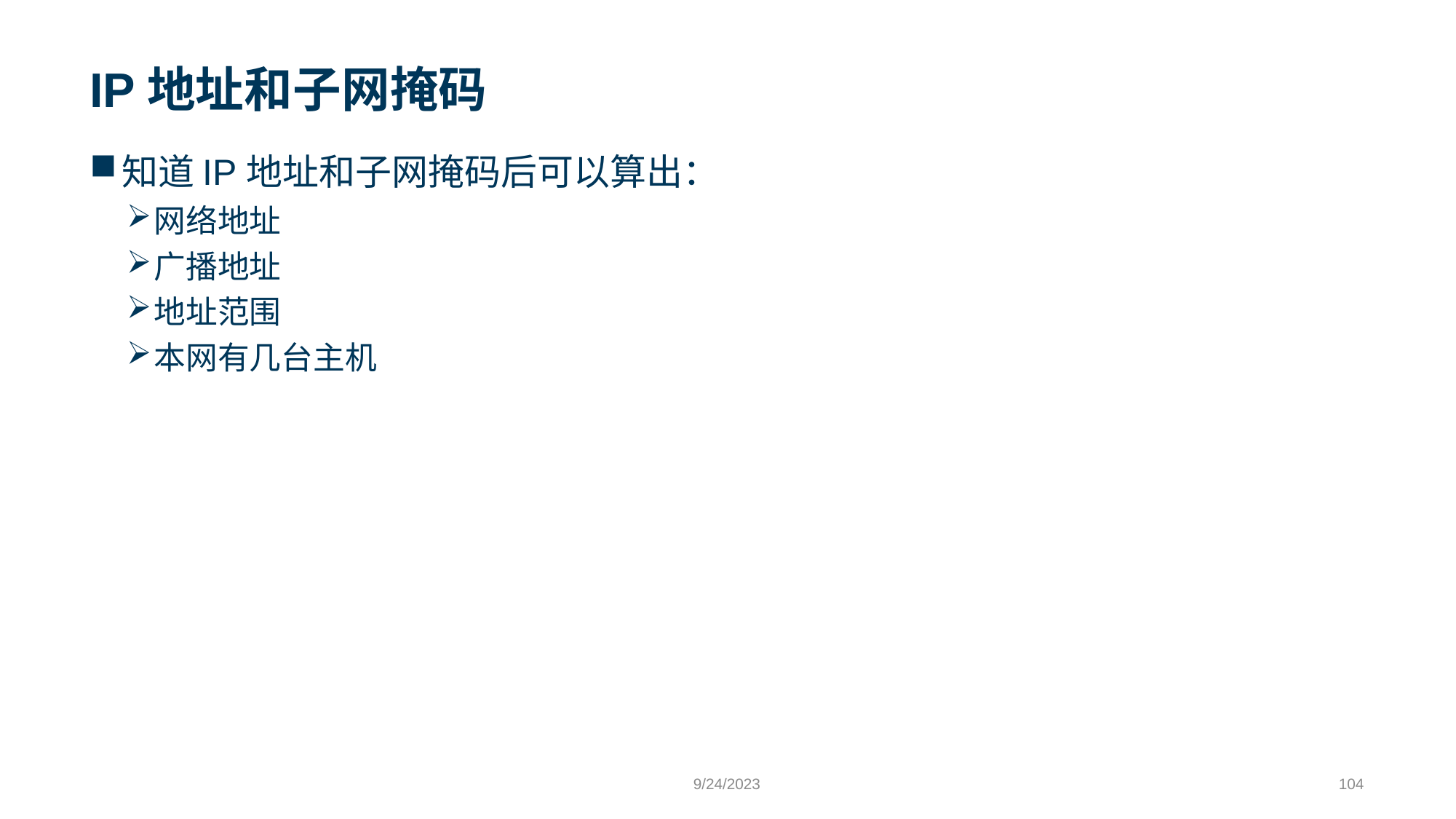

# IP地址和子网掩码
知道IP地址和子网掩码后可以算出：
网络地址
广播地址
地址范围
本网有几台主机

9/24/2023
104